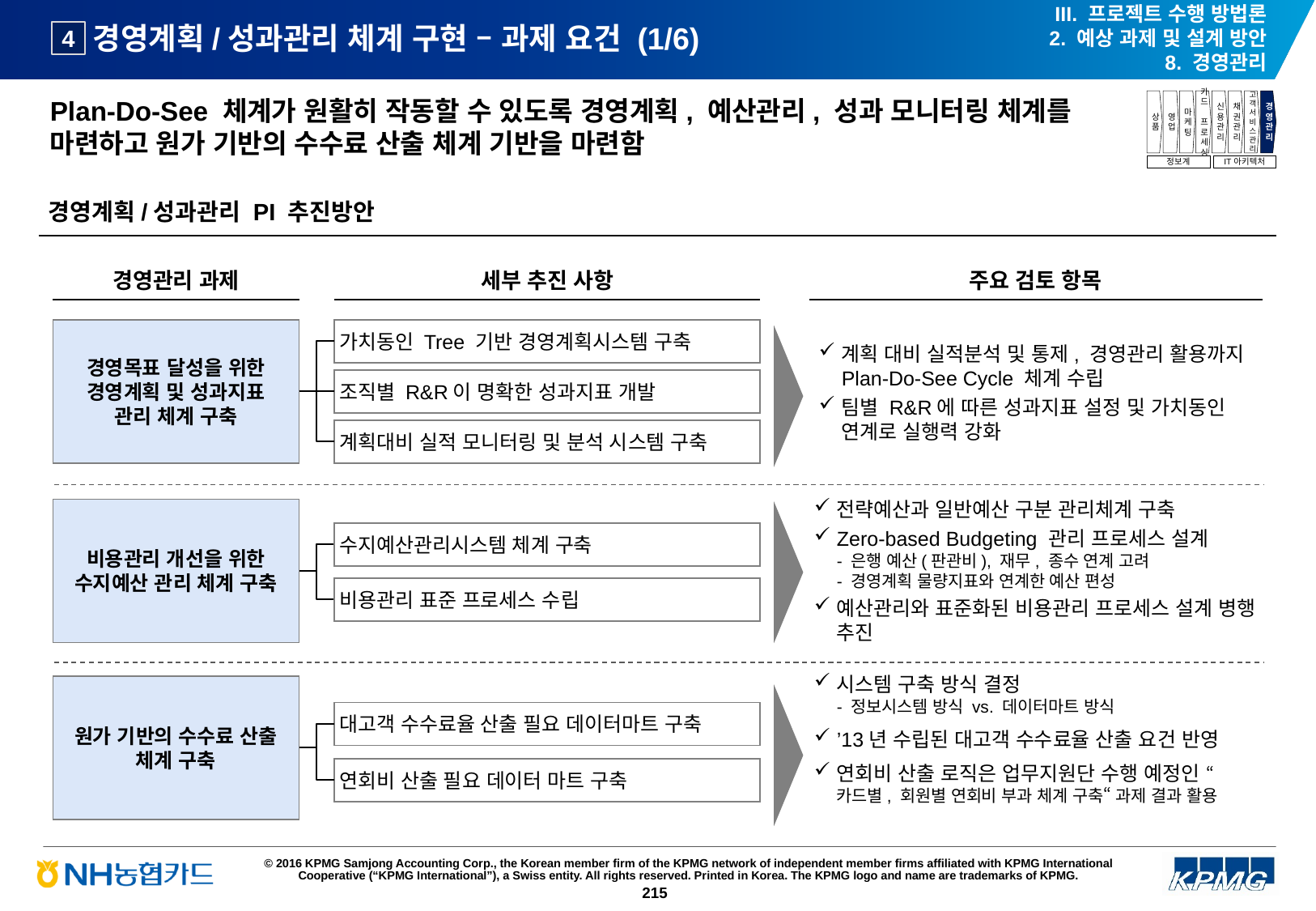

III. 프로젝트 수행 방법론
2. 예상 과제 및 설계 방안
8. 경영관리
# 경영계획/성과관리 체계 구현 – 과제 요건 (1/6)
4
Plan-Do-See 체계가 원활히 작동할 수 있도록 경영계획, 예산관리, 성과 모니터링 체계를 마련하고 원가 기반의 수수료 산출 체계 기반을 마련함
상품
영업
마케팅
카드
프로세싱
신용관리
채권관리
고객서비스관리
경영관리
정보계
IT아키텍처
경영계획/성과관리 PI 추진방안
경영관리 과제
세부 추진 사항
주요 검토 항목
경영목표 달성을 위한
경영계획 및 성과지표
관리 체계 구축
가치동인 Tree 기반 경영계획시스템 구축
계획 대비 실적분석 및 통제, 경영관리 활용까지 Plan-Do-See Cycle 체계 수립
팀별 R&R에 따른 성과지표 설정 및 가치동인 연계로 실행력 강화
조직별 R&R이 명확한 성과지표 개발

계획대비 실적 모니터링 및 분석 시스템 구축
전략예산과 일반예산 구분 관리체계 구축
Zero-based Budgeting 관리 프로세스 설계
- 은행 예산(판관비), 재무, 종수 연계 고려
- 경영계획 물량지표와 연계한 예산 편성
예산관리와 표준화된 비용관리 프로세스 설계 병행 추진
비용관리 개선을 위한 수지예산 관리 체계 구축
수지예산관리시스템 체계 구축

비용관리 표준 프로세스 수립
시스템 구축 방식 결정
- 정보시스템 방식 vs. 데이터마트 방식
’13년 수립된 대고객 수수료율 산출 요건 반영
연회비 산출 로직은 업무지원단 수행 예정인 “카드별, 회원별 연회비 부과 체계 구축“ 과제 결과 활용
원가 기반의 수수료 산출 체계 구축
대고객 수수료율 산출 필요 데이터마트 구축

연회비 산출 필요 데이터 마트 구축